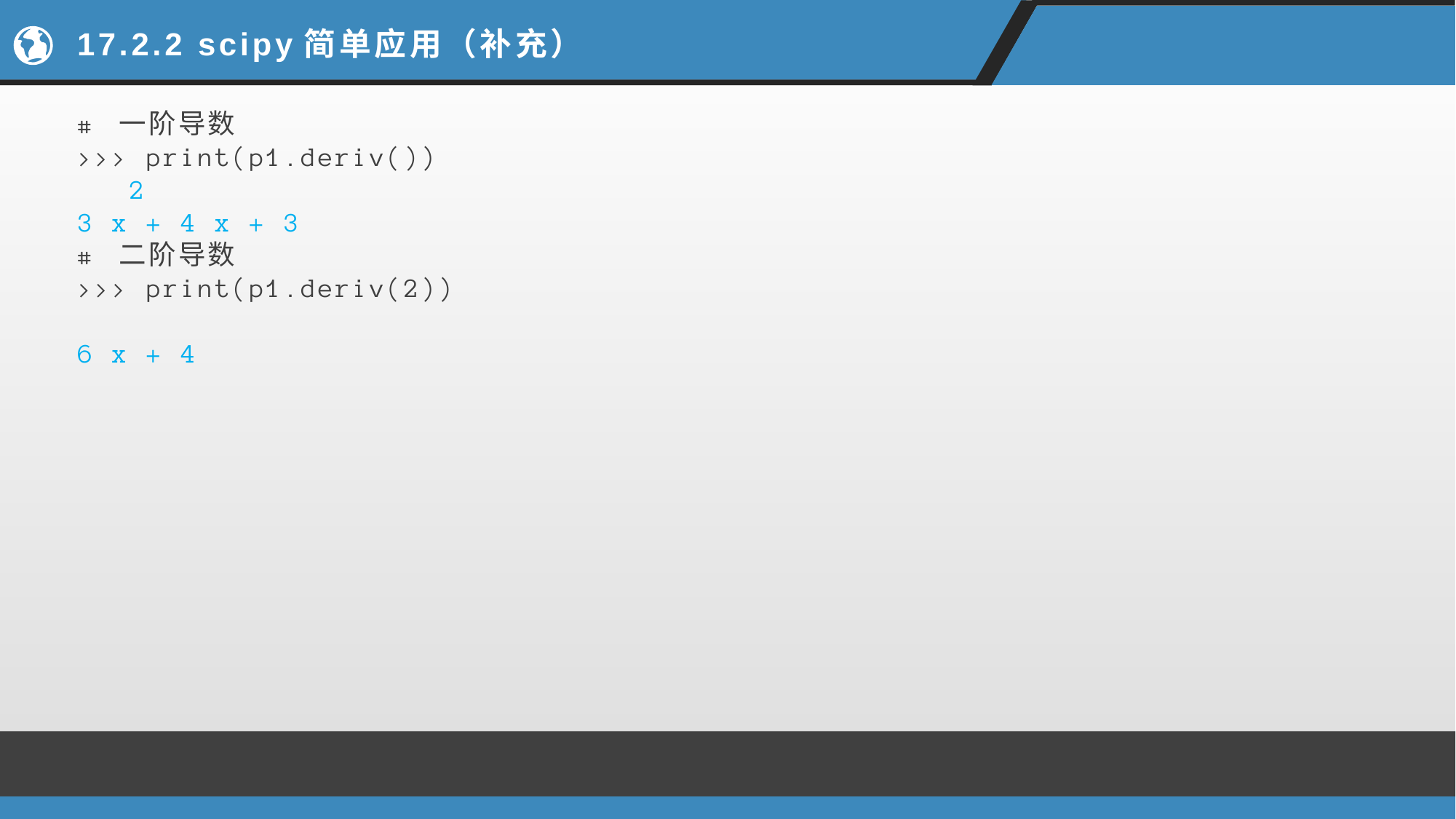

# 17.2.2 scipy简单应用（补充）

# 一阶导数
>>> print(p1.deriv())
   2
3 x + 4 x + 3
# 二阶导数
>>> print(p1.deriv(2))

6 x + 4